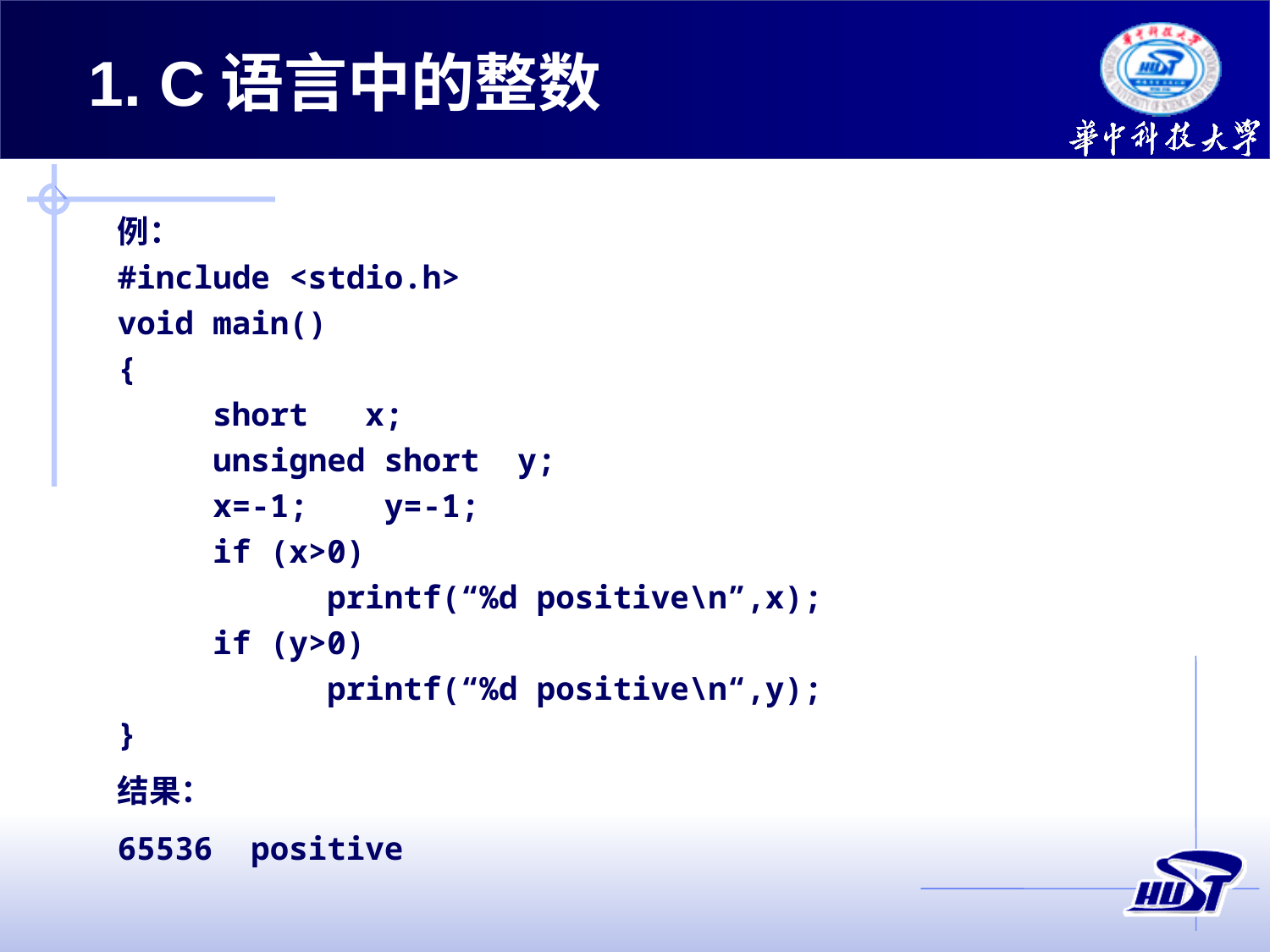

1. C语言中的整数
例：
#include <stdio.h>
void main()
{
     short   x;
     unsigned short  y;
     x=-1;    y=-1;
     if (x>0)
           printf(“%d positive\n”,x);
     if (y>0)
           printf(“%d positive\n“,y);
}
结果：
65536  positive